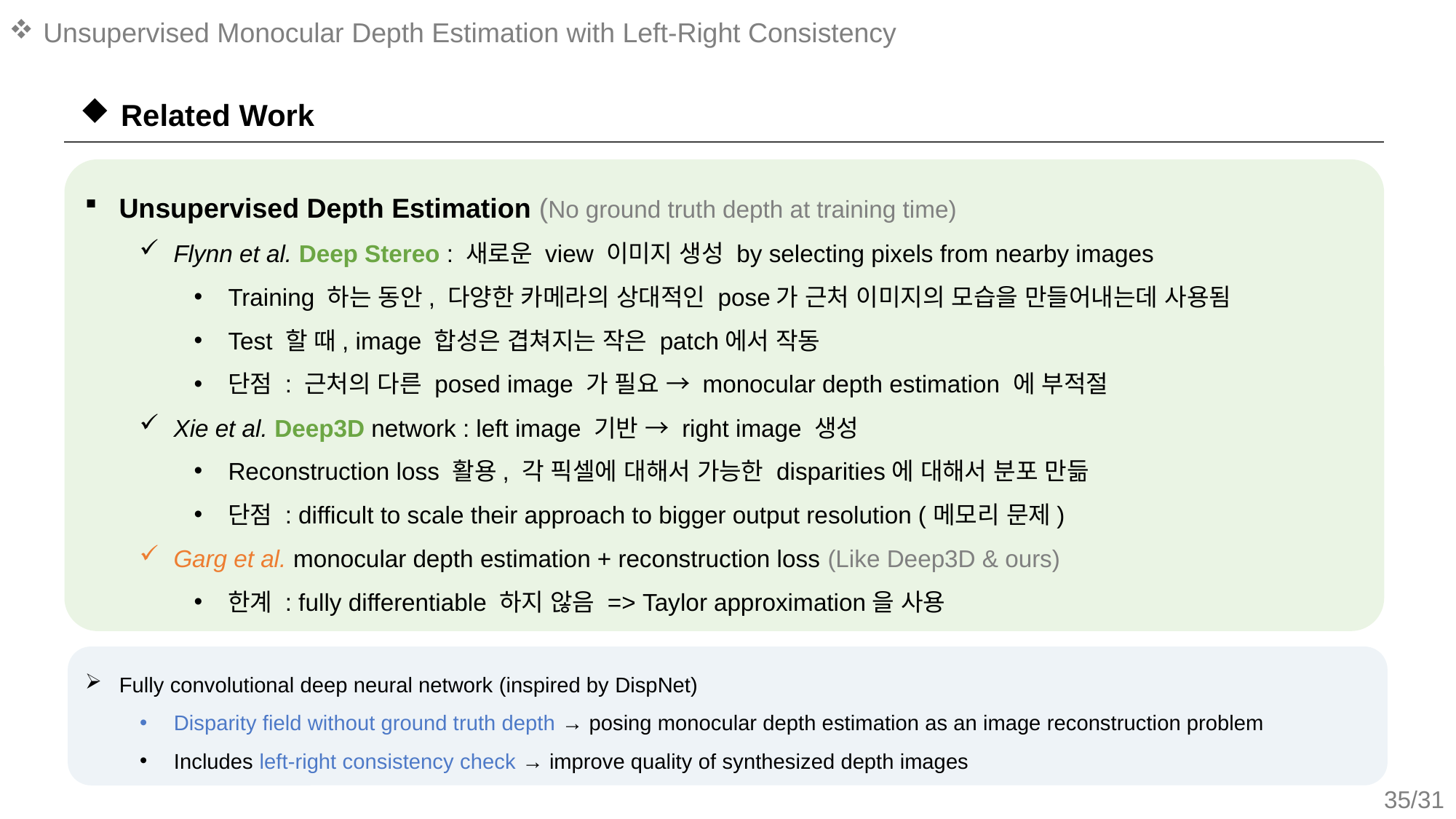

# Unsupervised Monocular Depth Estimation with Left-Right Consistency
Related Work
Unsupervised Depth Estimation (No ground truth depth at training time)
Flynn et al. Deep Stereo : 새로운 view 이미지 생성 by selecting pixels from nearby images
Training 하는 동안, 다양한 카메라의 상대적인 pose가 근처 이미지의 모습을 만들어내는데 사용됨
Test 할 때, image 합성은 겹쳐지는 작은 patch에서 작동
단점 : 근처의 다른 posed image 가 필요 → monocular depth estimation 에 부적절
Xie et al. Deep3D network : left image 기반 → right image 생성
Reconstruction loss 활용, 각 픽셀에 대해서 가능한 disparities에 대해서 분포 만듦
단점 : difficult to scale their approach to bigger output resolution (메모리 문제)
Garg et al. monocular depth estimation + reconstruction loss (Like Deep3D & ours)
한계 : fully differentiable 하지 않음 => Taylor approximation을 사용
Fully convolutional deep neural network (inspired by DispNet)
Disparity field without ground truth depth → posing monocular depth estimation as an image reconstruction problem
Includes left-right consistency check → improve quality of synthesized depth images